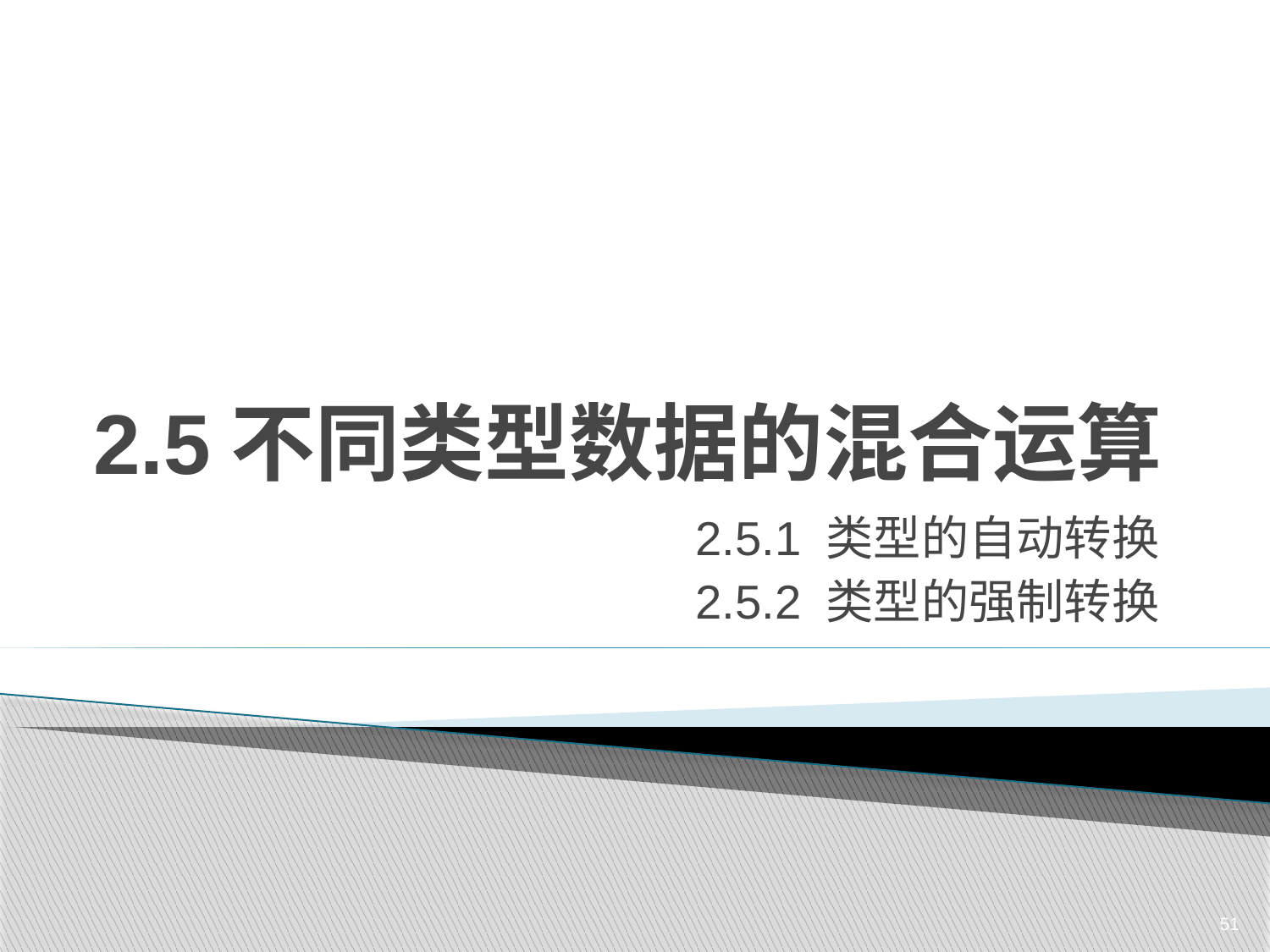

# 2.5不同类型数据的混合运算
2.5.1 类型的自动转换
2.5.2 类型的强制转换
51